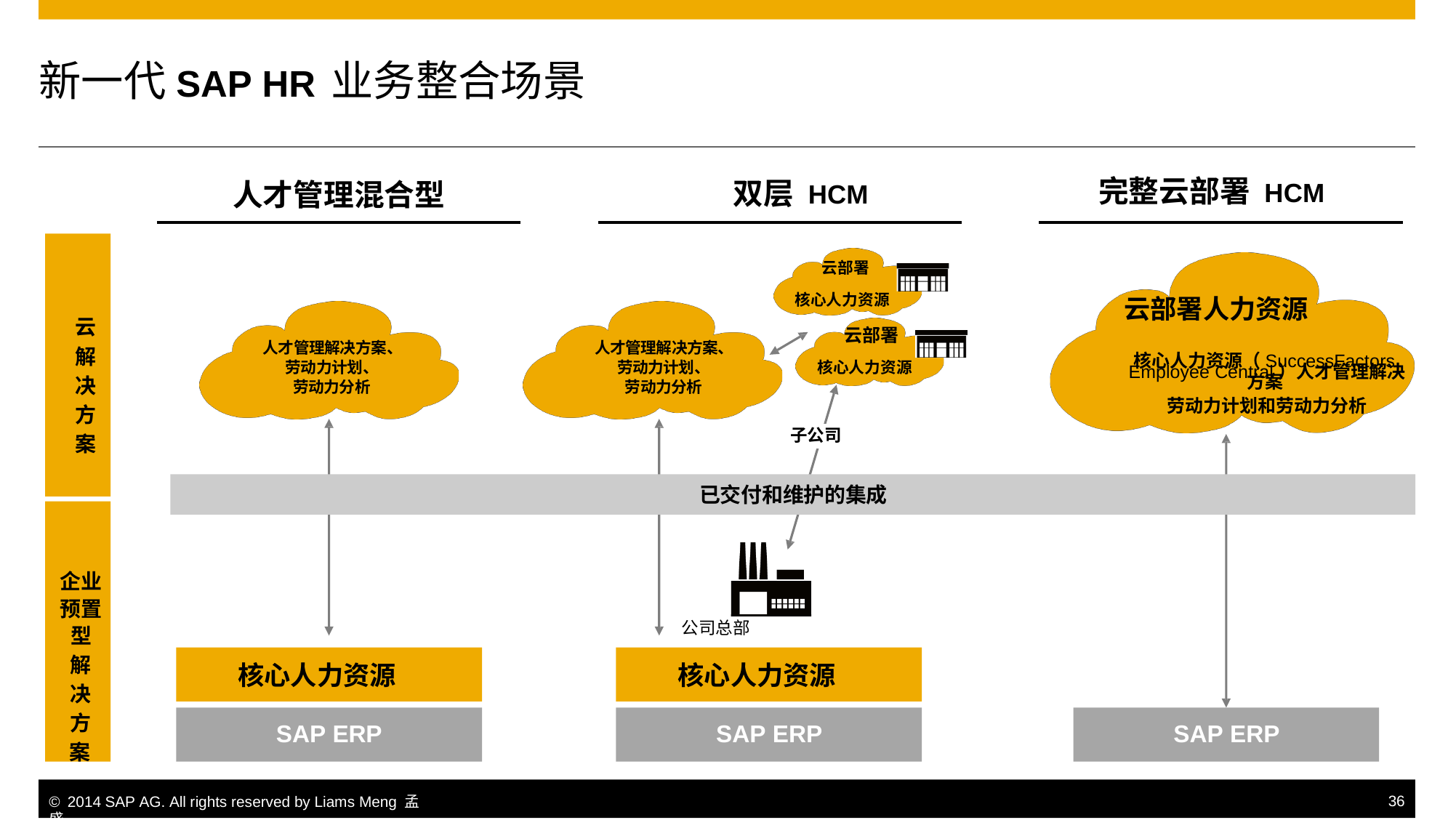

新一代SAP HR业务整合场景

完整云部署 HCM
人才管理混合型
双层 HCM

云部署

核心人力资源
云部署
云部署人力资源
核心人力资源（SuccessFactors
Employee Central）人才管理解决方案
劳动力计划和劳动力分析

云
解决方案

人才管理解决方案、
劳动力计划、
劳动力分析
人才管理解决方案、
劳动力计划、
劳动力分析
核心人力资源

子公司

已交付和维护的集成

企业预置型
解决方案
公司总部

核心人力资源

核心人力资源

SAP ERP

SAP ERP

SAP ERP

© 2014 SAP AG. All rights reserved by Liams Meng 孟盛.
36